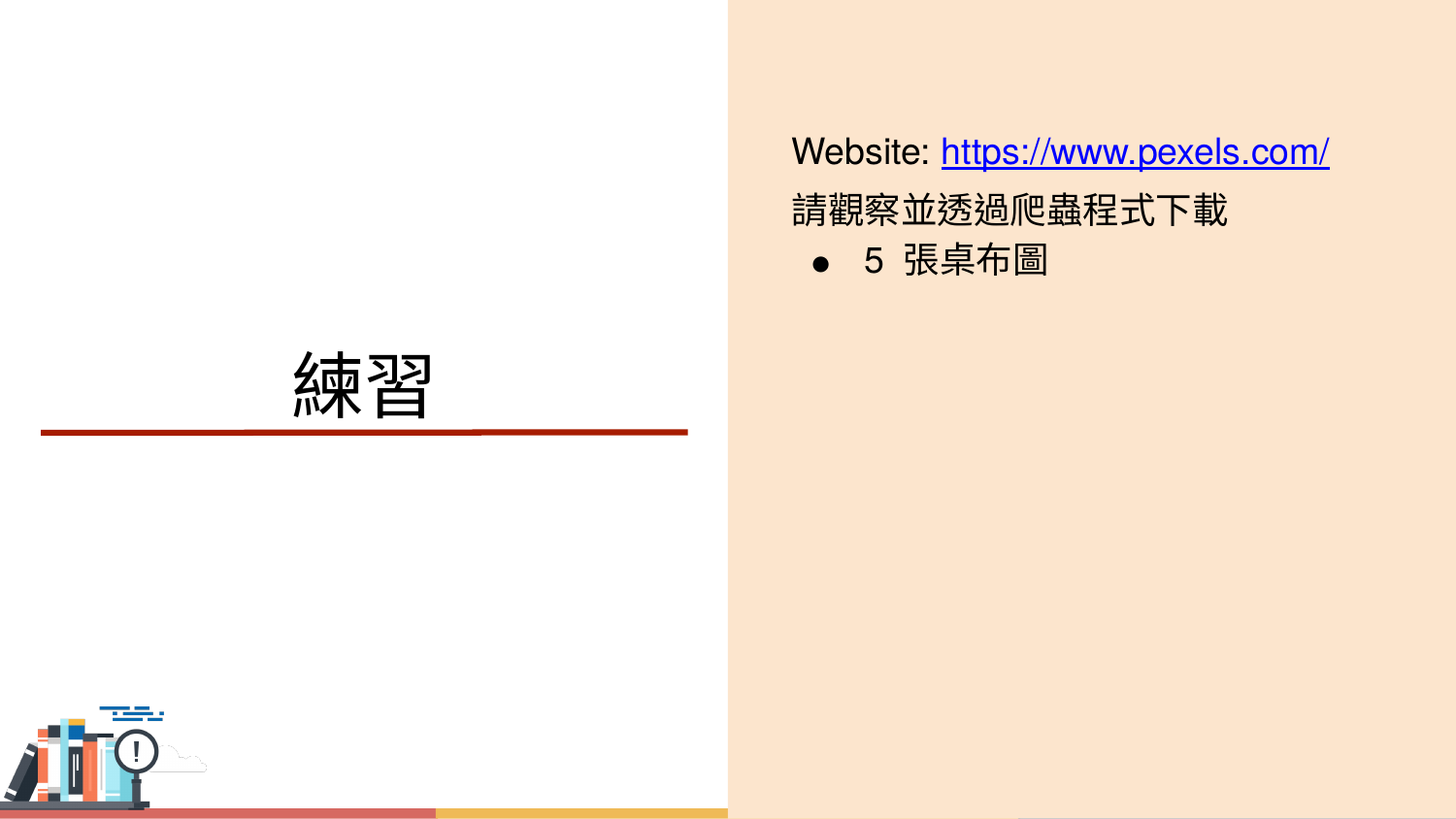

Website: https://www.pexels.com/
請觀察並透過爬蟲程式下載
5 張桌布圖
# 練習